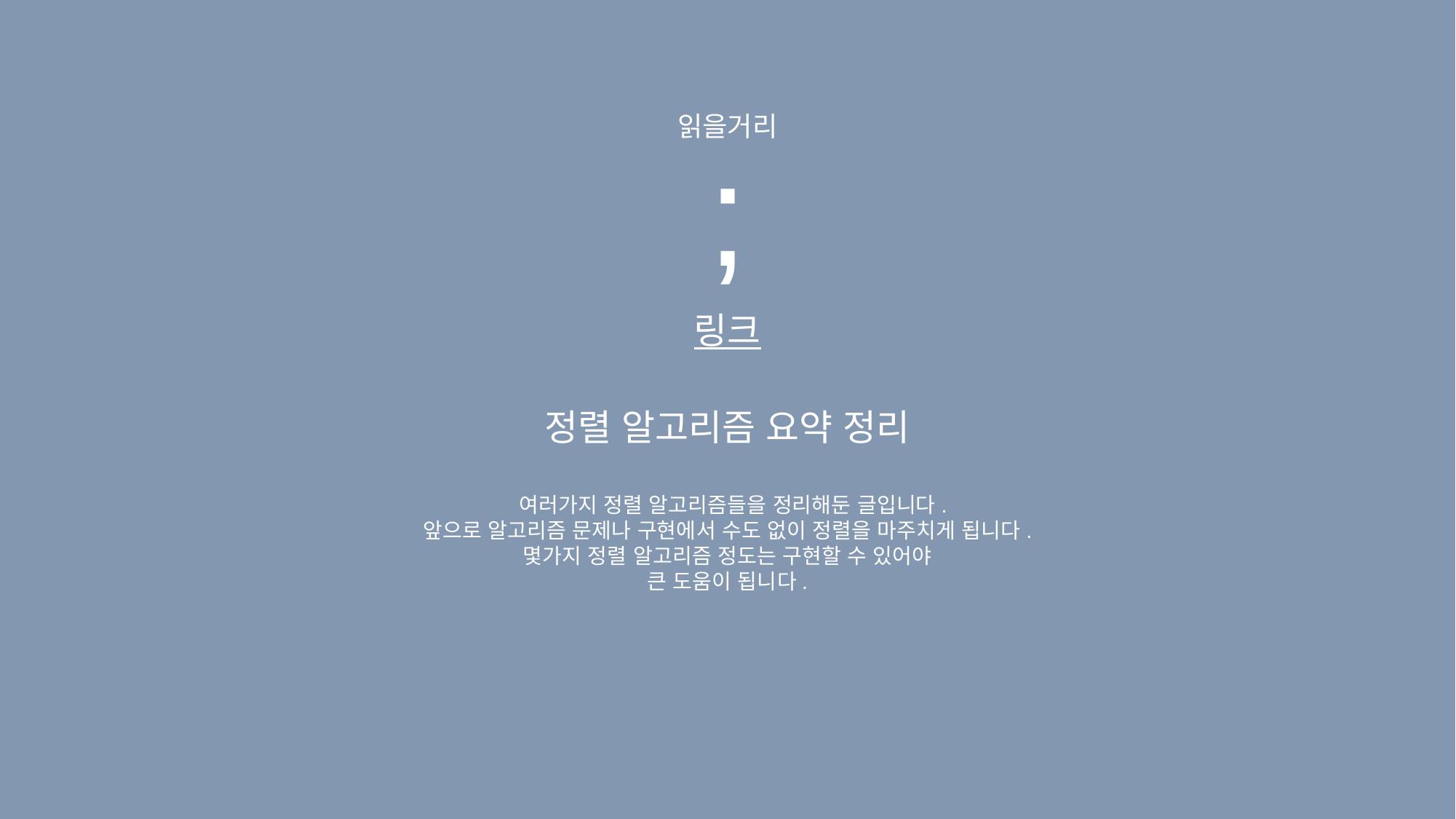

읽을거리
;
링크

정렬 알고리즘 요약 정리

 여러가지 정렬 알고리즘들을 정리해둔 글입니다.
앞으로 알고리즘 문제나 구현에서 수도 없이 정렬을 마주치게 됩니다.
몇가지 정렬 알고리즘 정도는 구현할 수 있어야
큰 도움이 됩니다.